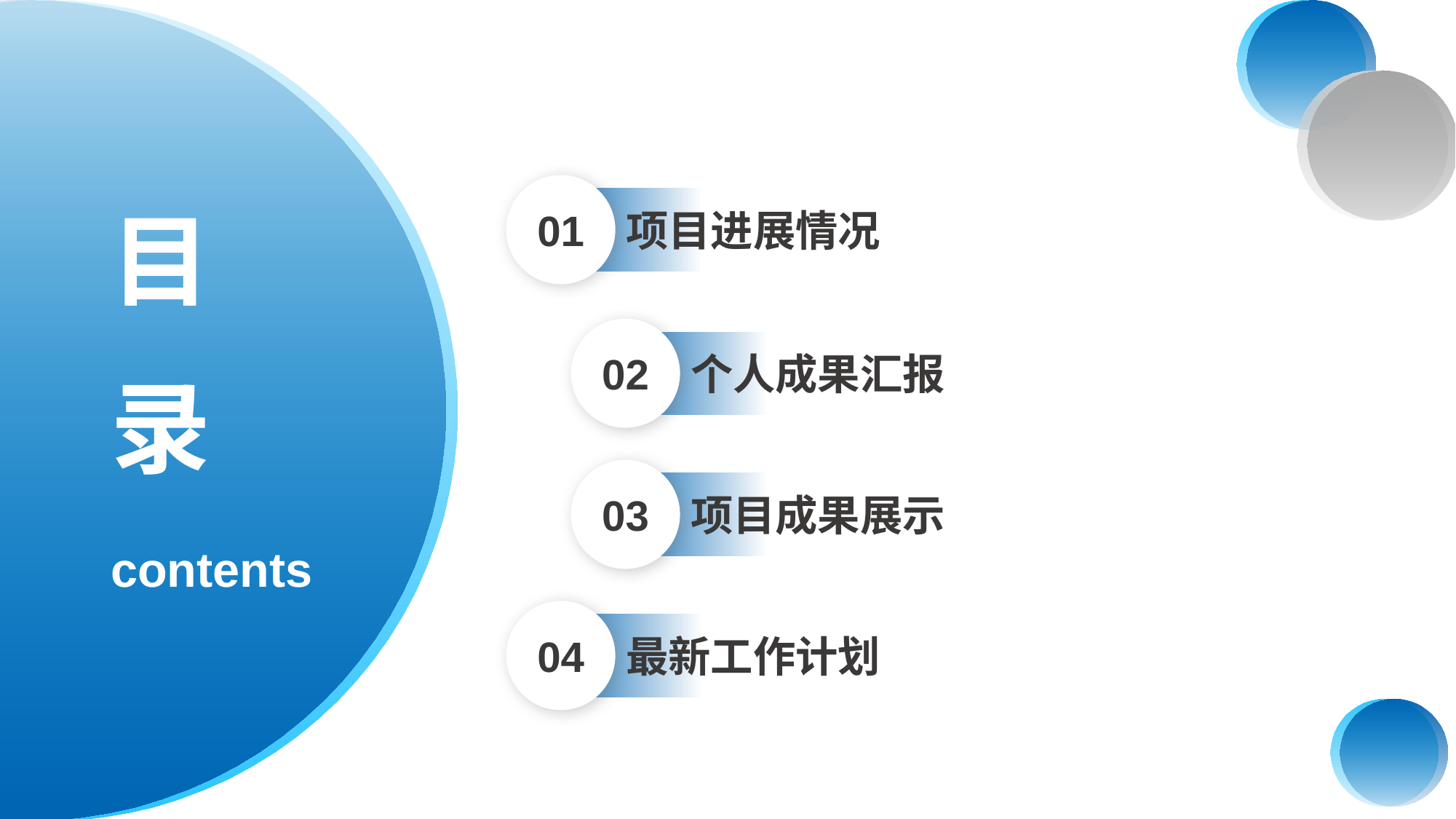

PPT模板 http://www.1ppt.com/moban/

01
项目进展情况
目

02
个人成果汇报
录

03
项目成果展示
contents

04
最新工作计划